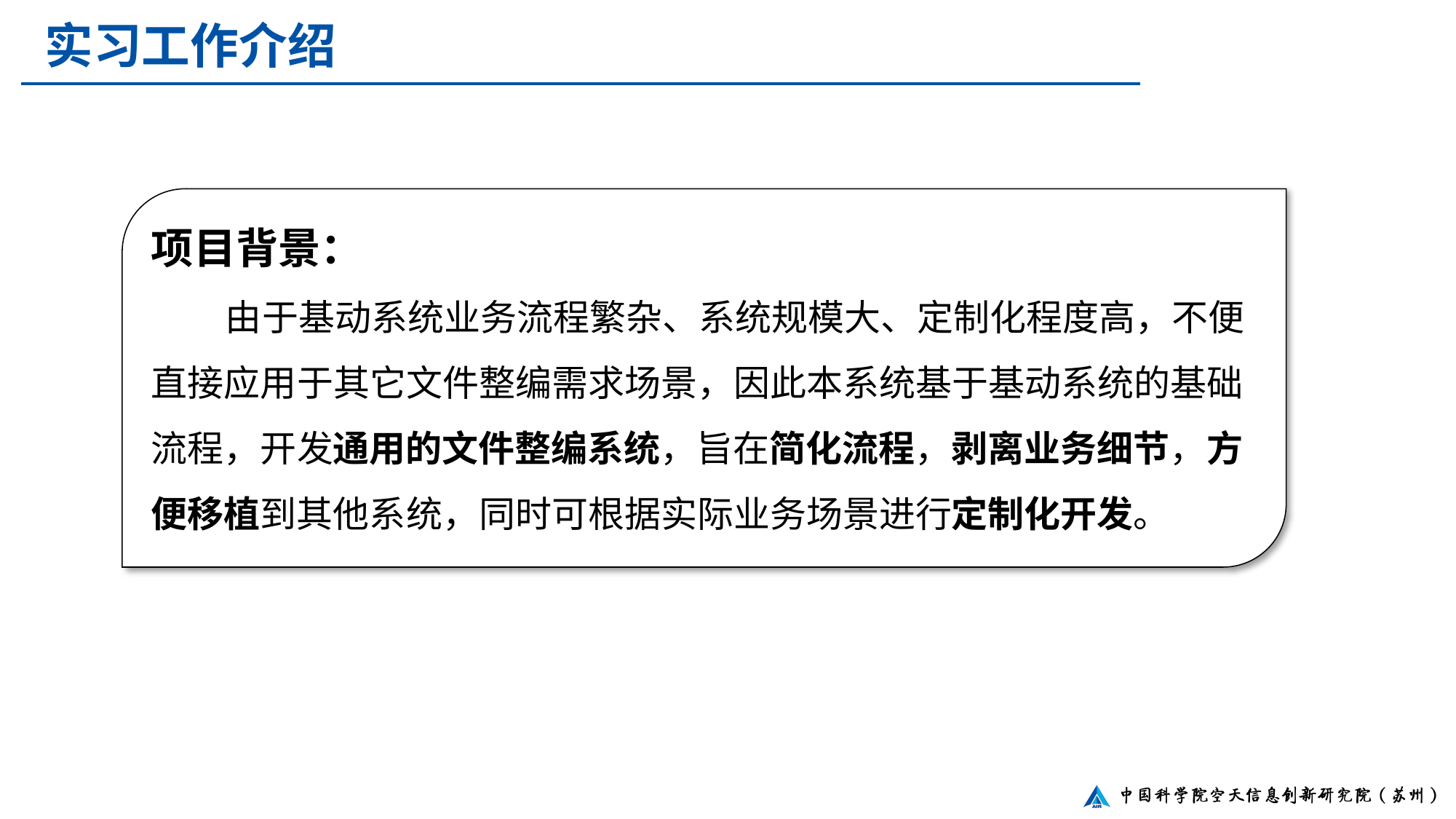

实习工作介绍
项目背景：
        由于基动系统业务流程繁杂、系统规模大、定制化程度高，不便直接应用于其它文件整编需求场景，因此本系统基于基动系统的基础流程，开发通用的文件整编系统，旨在简化流程，剥离业务细节，方便移植到其他系统，同时可根据实际业务场景进行定制化开发。